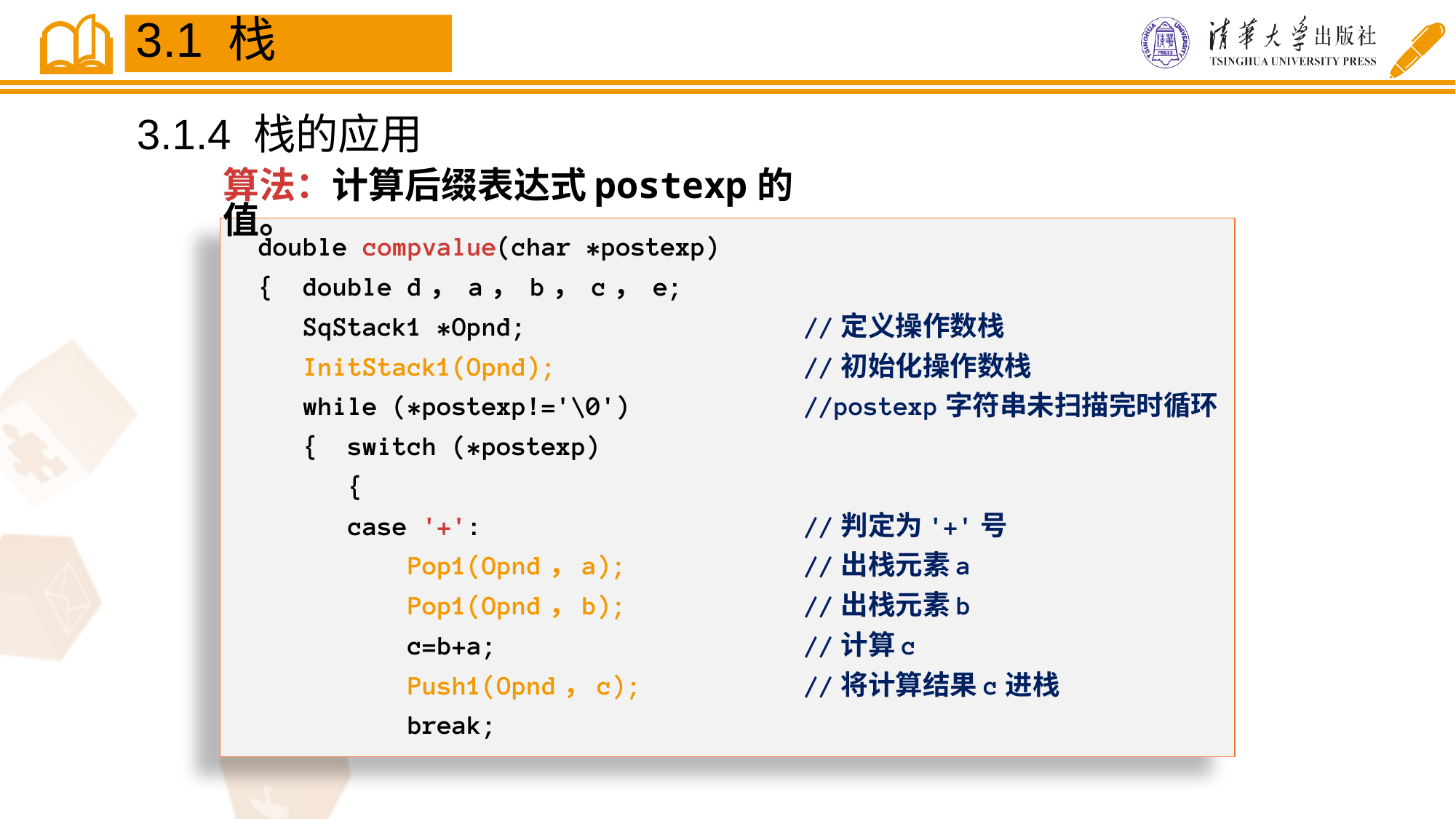

3.1 栈
3.1.4 栈的应用
算法：计算后缀表达式postexp的值。
double compvalue(char *postexp)
{  double d， a， b， c， e;
   SqStack1 *Opnd;			//定义操作数栈
   InitStack1(Opnd);			//初始化操作数栈
   while (*postexp!='\0')		//postexp字符串未扫描完时循环
   {  switch (*postexp)
      {
      case '+':			//判定为'+'号
          Pop1(Opnd，a);		//出栈元素a
          Pop1(Opnd，b);		//出栈元素b
          c=b+a;			//计算c
          Push1(Opnd，c);		//将计算结果c进栈
          break;